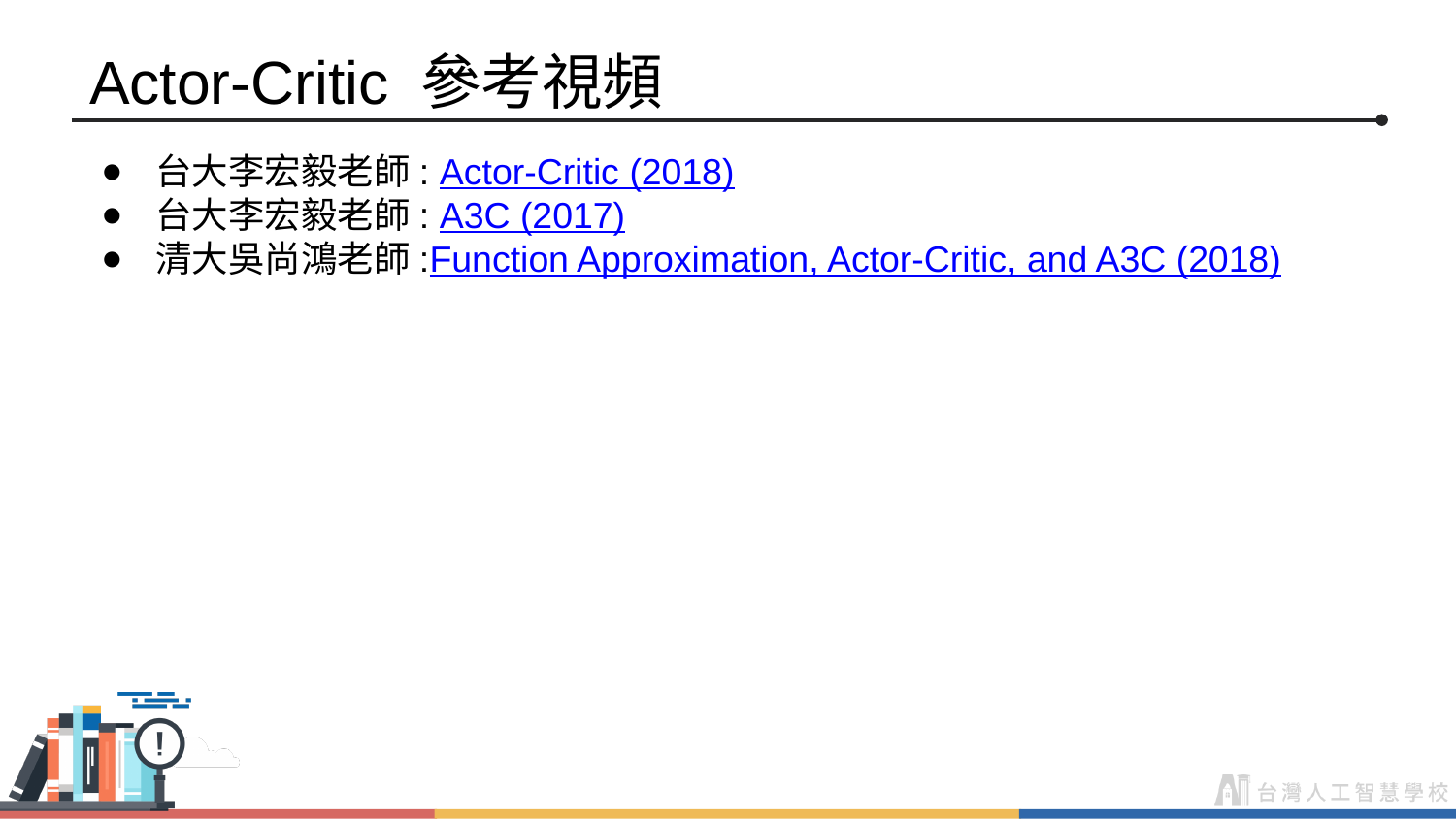

Actor-Critic 參考視頻
台大李宏毅老師: Actor-Critic (2018)
台大李宏毅老師: A3C (2017)
清大吳尚鴻老師:Function Approximation, Actor-Critic, and A3C (2018)